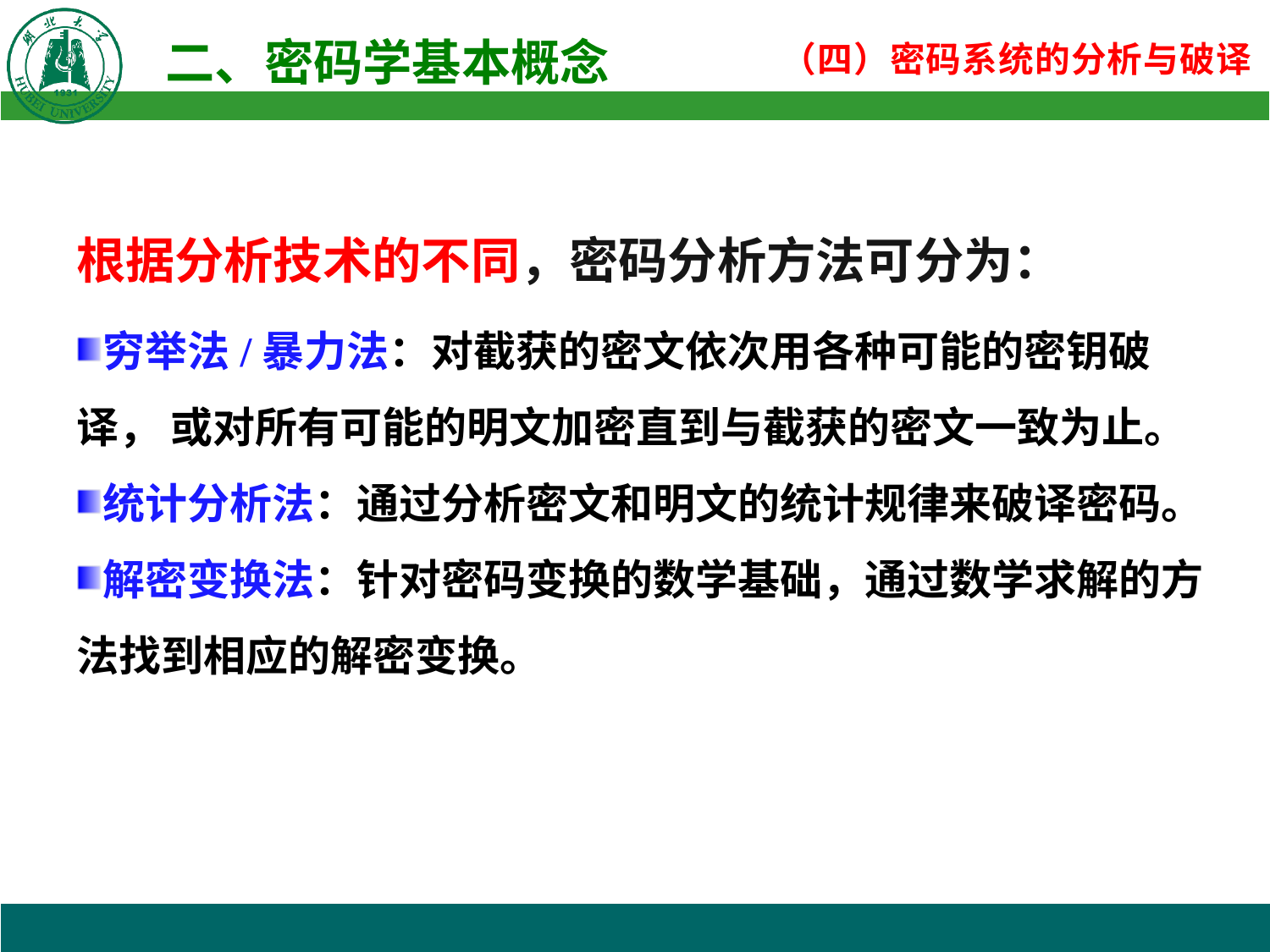

根据分析技术的不同，密码分析方法可分为：
穷举法/暴力法：对截获的密文依次用各种可能的密钥破译， 或对所有可能的明文加密直到与截获的密文一致为止。
统计分析法：通过分析密文和明文的统计规律来破译密码。
解密变换法：针对密码变换的数学基础，通过数学求解的方法找到相应的解密变换。